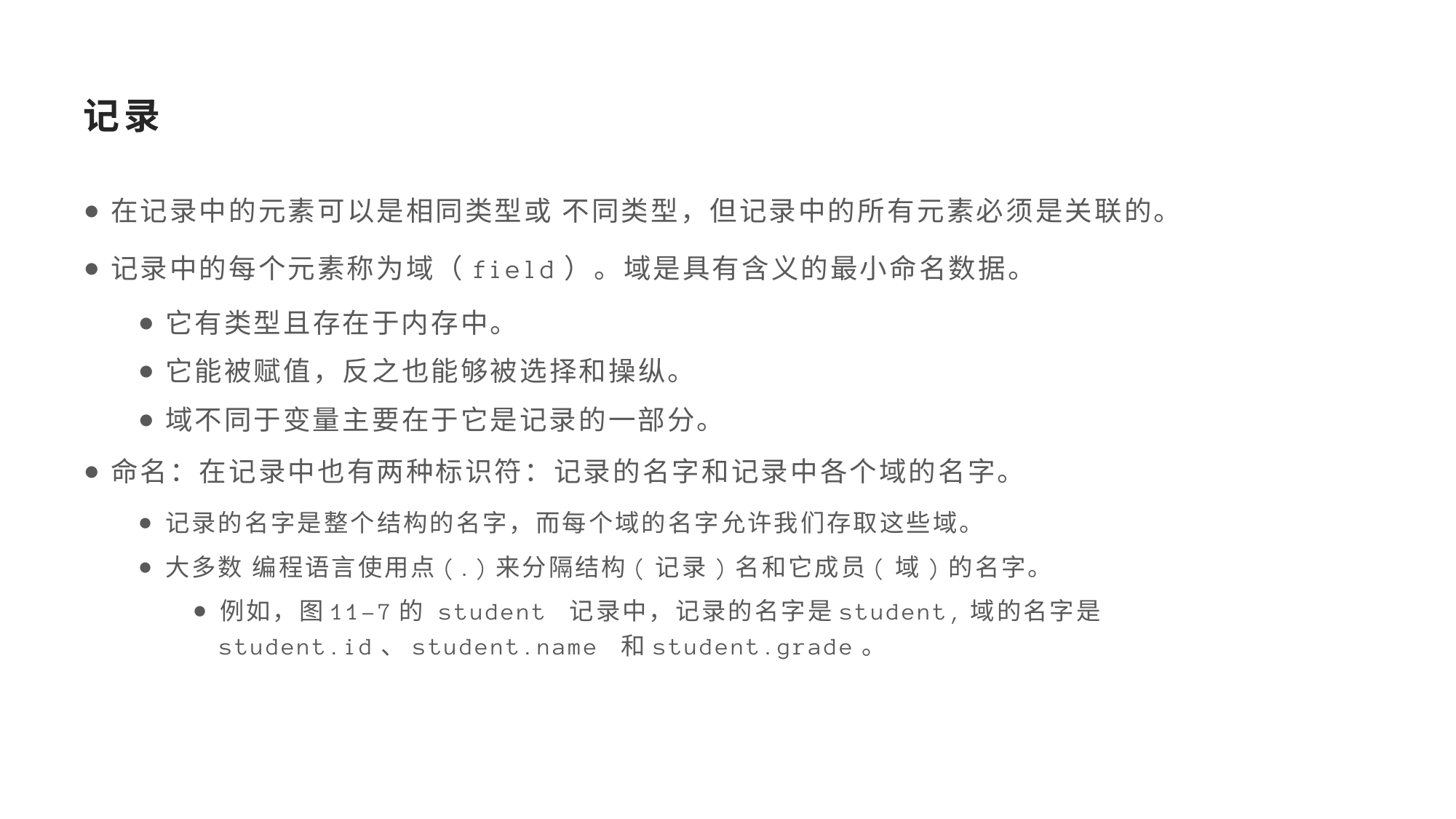

# 记录
在记录中的元素可以是相同类型或 不同类型，但记录中的所有元素必须是关联的。
记录中的每个元素称为域（field）。域是具有含义的最小命名数据。
它有类型且存在于内存中。
它能被赋值，反之也能够被选择和操纵。
域不同于变量主要在于它是记录的一部分。
命名：在记录中也有两种标识符：记录的名字和记录中各个域的名字。
记录的名字是整个结构的名字，而每个域的名字允许我们存取这些域。
大多数 编程语言使用点(.)来分隔结构(记录)名和它成员(域)的名字。
例如，图11-7的 student 记录中，记录的名字是student,域的名字是 student.id、student.name 和student.grade。